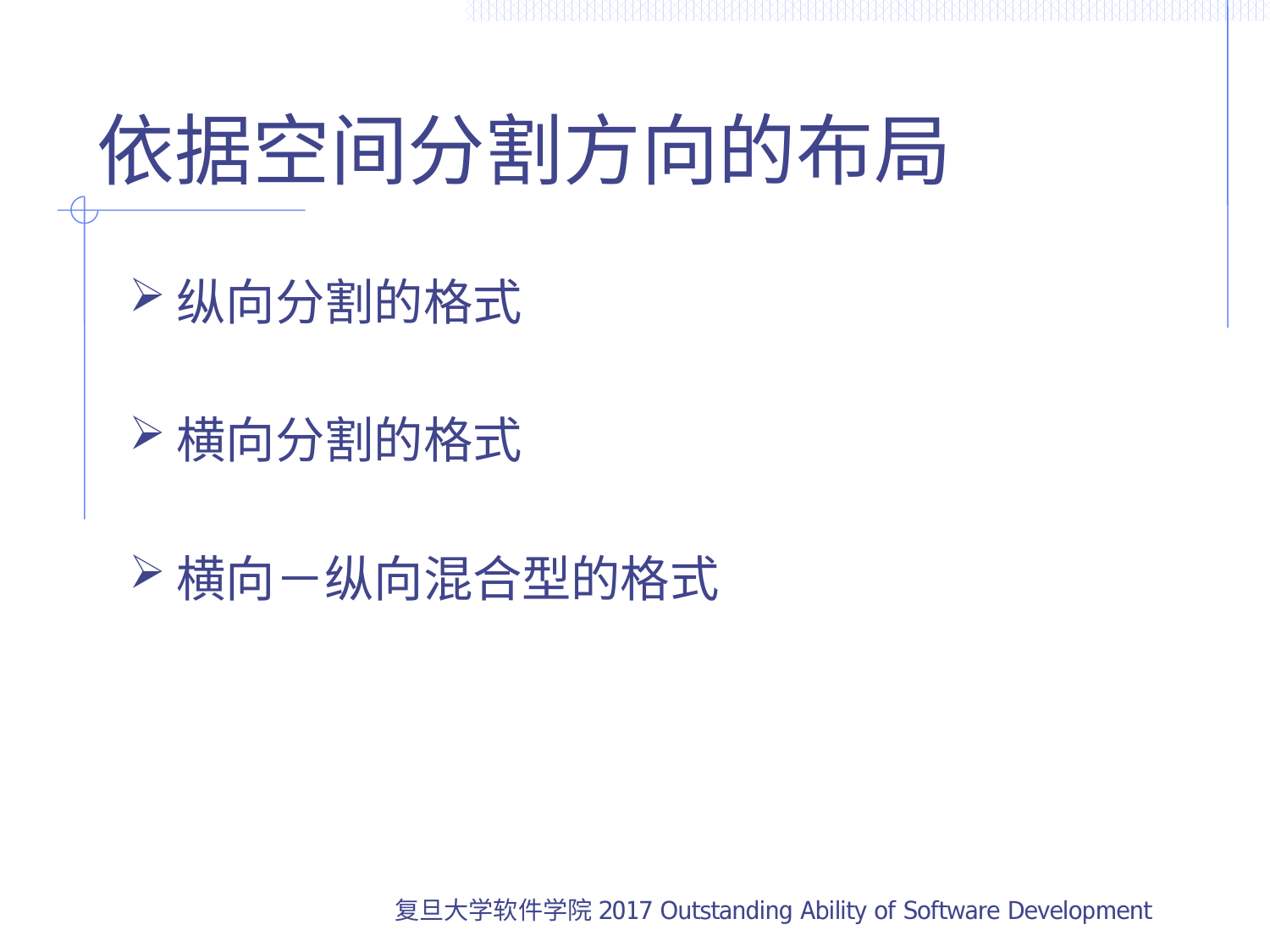

# 依据空间分割方向的布局
纵向分割的格式

横向分割的格式

横向－纵向混合型的格式